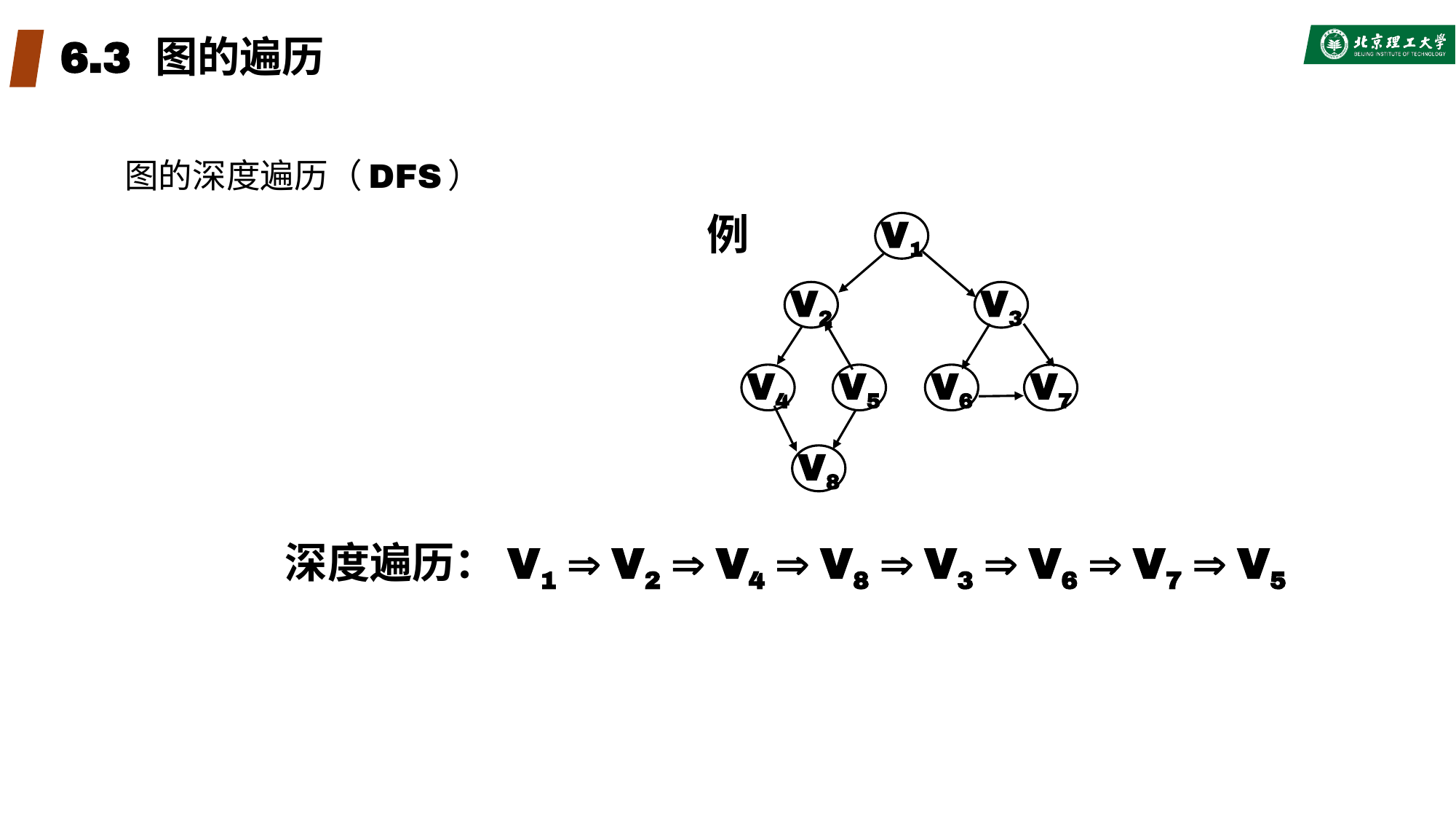

# 6.3 图的遍历
图的深度遍历（DFS）
例
V1

V2
V3

V4
V5
V6
V7

V8
深度遍历：V1 ⇒ V2 ⇒ V4 ⇒ V8 ⇒ V3 ⇒ V6 ⇒ V7 ⇒ V5